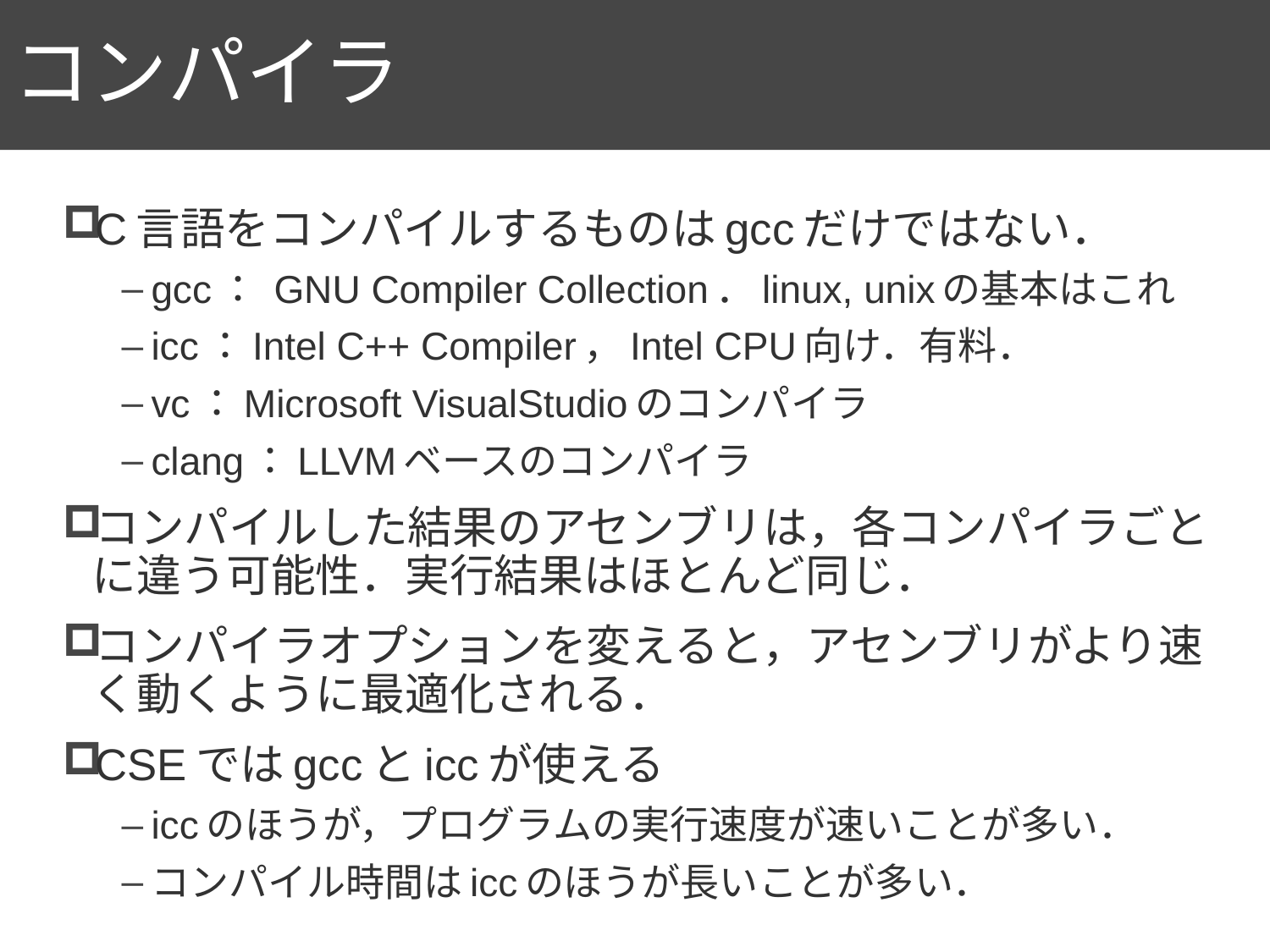

# コンパイラ
73
C言語をコンパイルするものはgccだけではない．
gcc： GNU Compiler Collection．linux, unixの基本はこれ
icc：Intel C++ Compiler，Intel CPU向け．有料．
vc：Microsoft VisualStudioのコンパイラ
clang：LLVMベースのコンパイラ
コンパイルした結果のアセンブリは，各コンパイラごとに違う可能性．実行結果はほとんど同じ．
コンパイラオプションを変えると，アセンブリがより速く動くように最適化される．
CSEではgccとiccが使える
iccのほうが，プログラムの実行速度が速いことが多い．
コンパイル時間はiccのほうが長いことが多い．